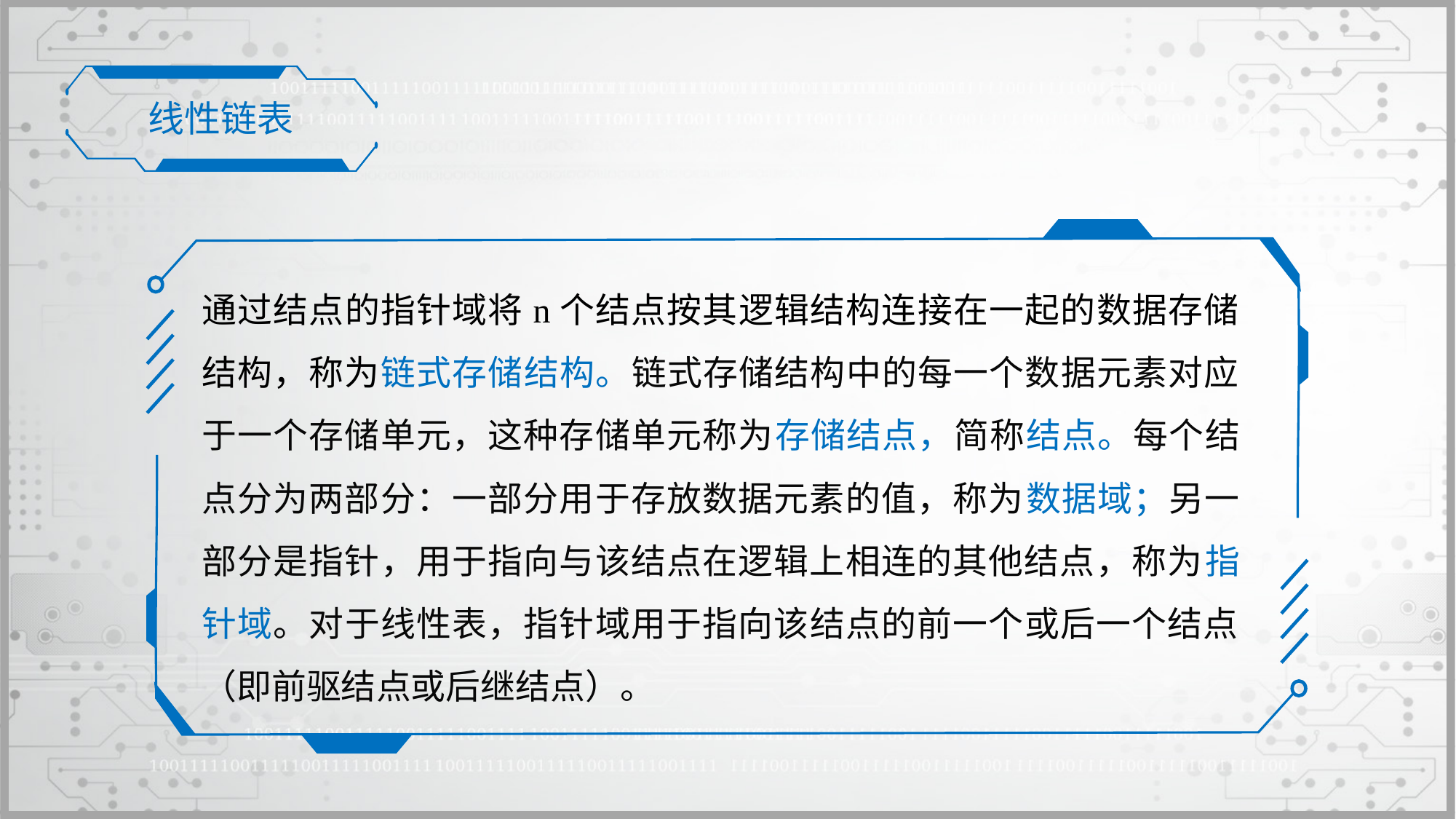

线性链表

通过结点的指针域将n个结点按其逻辑结构连接在一起的数据存储结构，称为链式存储结构。链式存储结构中的每一个数据元素对应于一个存储单元，这种存储单元称为存储结点，简称结点。每个结点分为两部分：一部分用于存放数据元素的值，称为数据域；另一部分是指针，用于指向与该结点在逻辑上相连的其他结点，称为指针域。对于线性表，指针域用于指向该结点的前一个或后一个结点（即前驱结点或后继结点）。